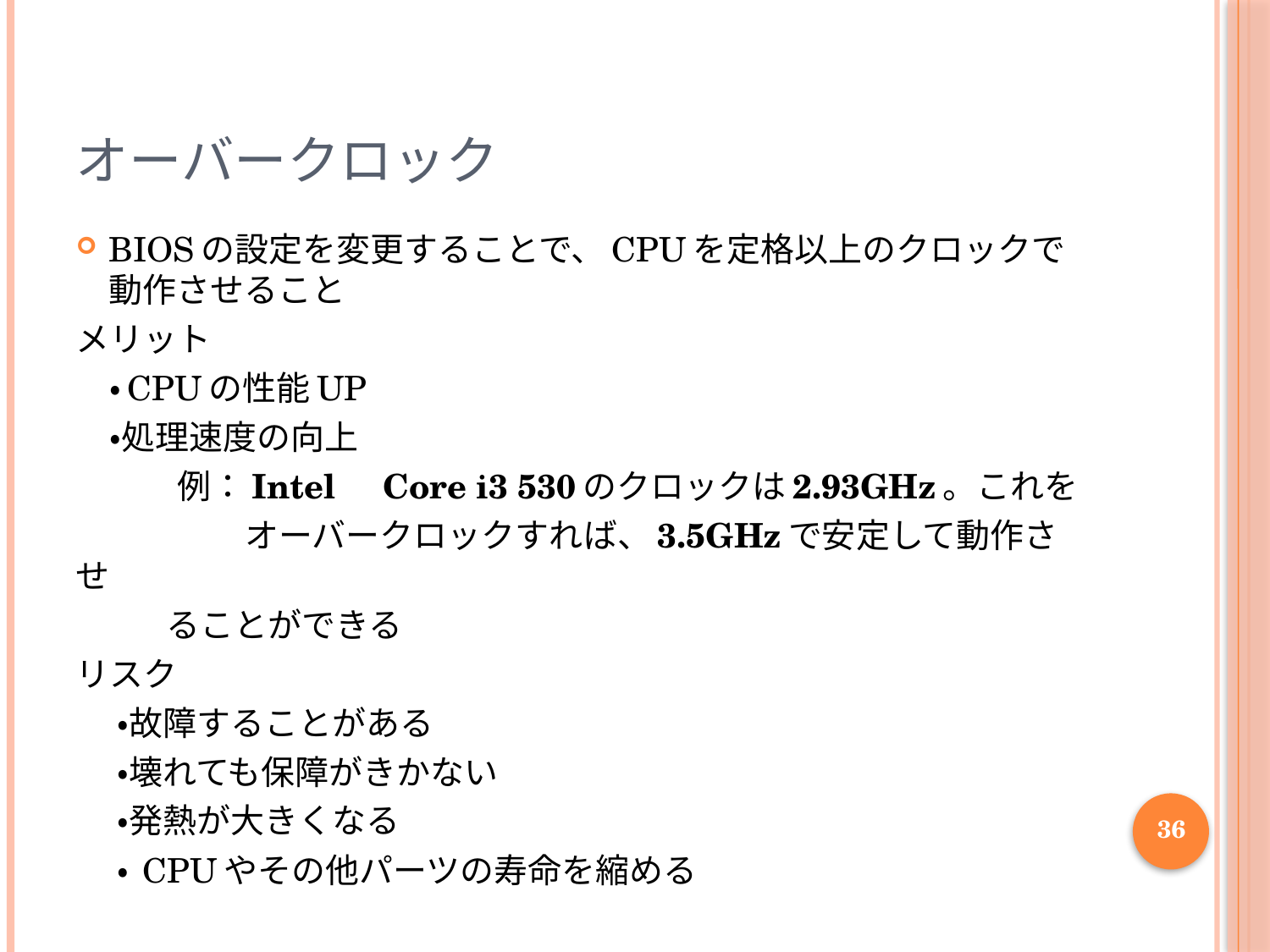

# オーバークロック
BIOSの設定を変更することで、CPUを定格以上のクロックで動作させること
メリット
　・CPUの性能UP
　・処理速度の向上
　　　例：Intel　Core i3 530のクロックは2.93GHz。これを
　　　　　オーバークロックすれば、3.5GHzで安定して動作させ
           ることができる
リスク
　 ・故障することがある
　 ・壊れても保障がきかない
　 ・発熱が大きくなる
　 ・ CPUやその他パーツの寿命を縮める

36